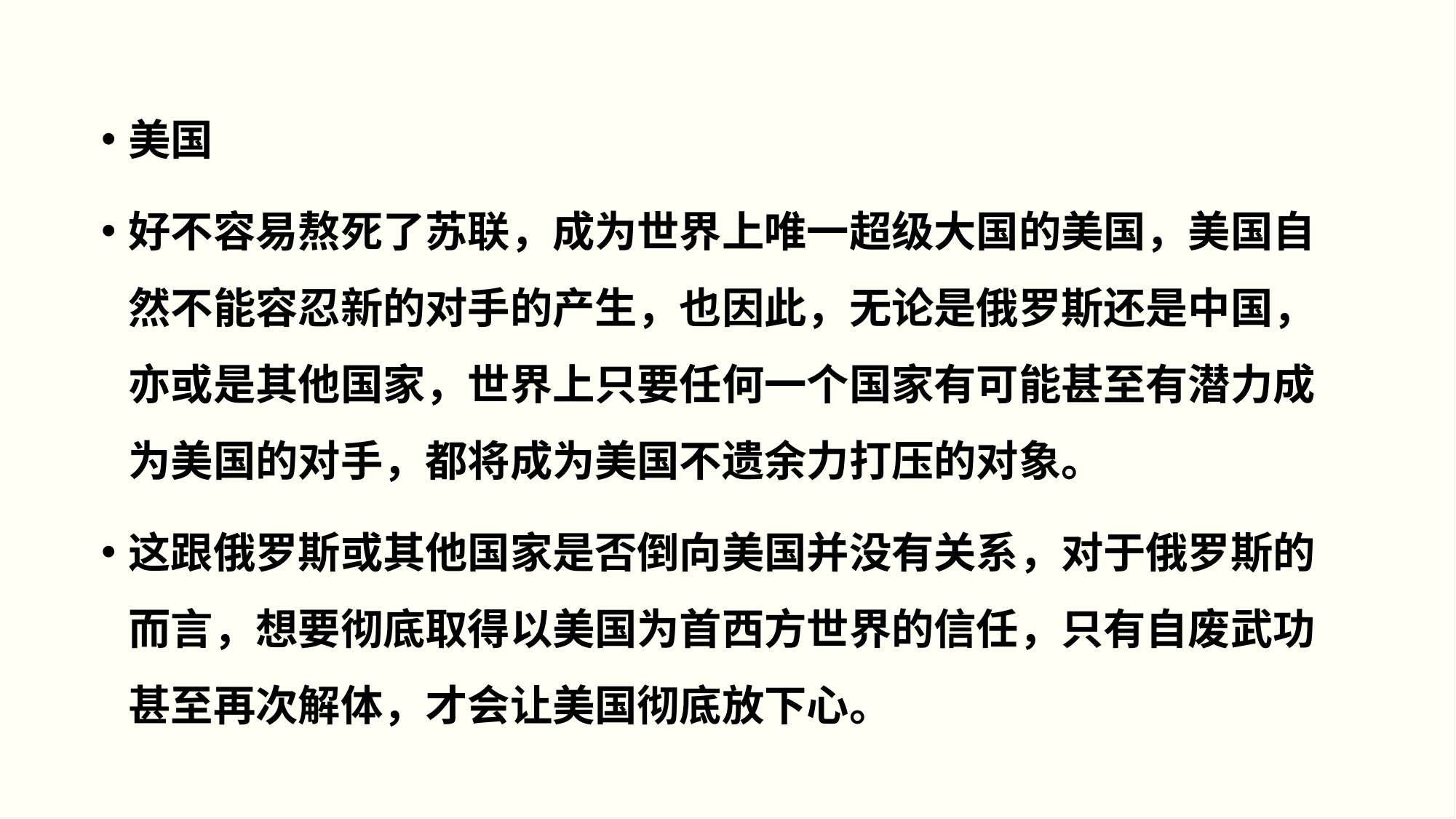

美国
好不容易熬死了苏联，成为世界上唯一超级大国的美国，美国自然不能容忍新的对手的产生，也因此，无论是俄罗斯还是中国，亦或是其他国家，世界上只要任何一个国家有可能甚至有潜力成为美国的对手，都将成为美国不遗余力打压的对象。
这跟俄罗斯或其他国家是否倒向美国并没有关系，对于俄罗斯的而言，想要彻底取得以美国为首西方世界的信任，只有自废武功甚至再次解体，才会让美国彻底放下心。